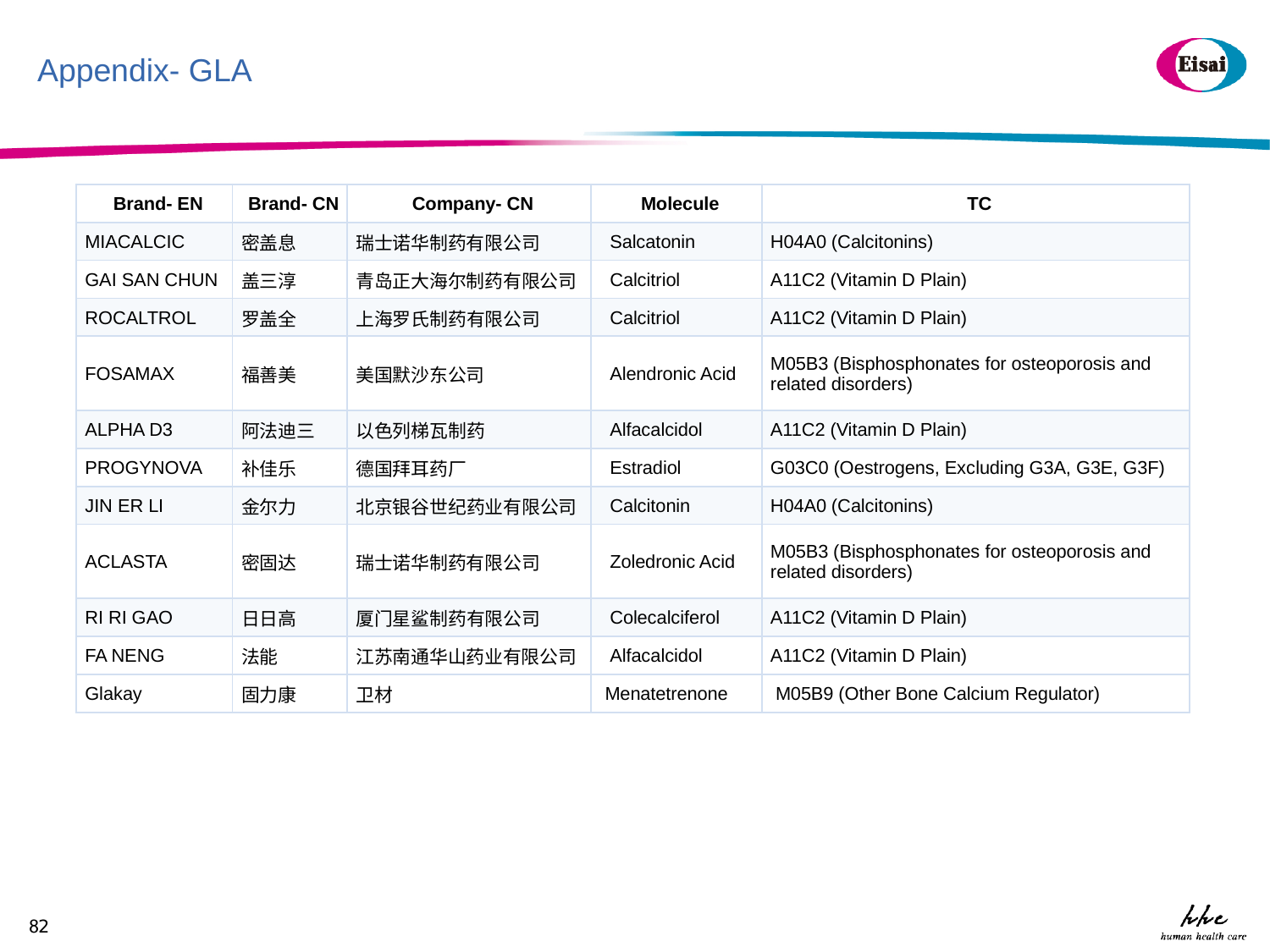

# Appendix- GLA
| Brand- EN | Brand- CN | Company- CN | Molecule | TC |
| --- | --- | --- | --- | --- |
| MIACALCIC | 密盖息 | 瑞士诺华制药有限公司 | Salcatonin | H04A0 (Calcitonins) |
| GAI SAN CHUN | 盖三淳 | 青岛正大海尔制药有限公司 | Calcitriol | A11C2 (Vitamin D Plain) |
| ROCALTROL | 罗盖全 | 上海罗氏制药有限公司 | Calcitriol | A11C2 (Vitamin D Plain) |
| FOSAMAX | 福善美 | 美国默沙东公司 | Alendronic Acid | M05B3 (Bisphosphonates for osteoporosis and related disorders) |
| ALPHA D3 | 阿法迪三 | 以色列梯瓦制药 | Alfacalcidol | A11C2 (Vitamin D Plain) |
| PROGYNOVA | 补佳乐 | 德国拜耳药厂 | Estradiol | G03C0 (Oestrogens, Excluding G3A, G3E, G3F) |
| JIN ER LI | 金尔力 | 北京银谷世纪药业有限公司 | Calcitonin | H04A0 (Calcitonins) |
| ACLASTA | 密固达 | 瑞士诺华制药有限公司 | Zoledronic Acid | M05B3 (Bisphosphonates for osteoporosis and related disorders) |
| RI RI GAO | 日日高 | 厦门星鲨制药有限公司 | Colecalciferol | A11C2 (Vitamin D Plain) |
| FA NENG | 法能 | 江苏南通华山药业有限公司 | Alfacalcidol | A11C2 (Vitamin D Plain) |
| Glakay | 固力康 | 卫材 | Menatetrenone | M05B9 (Other Bone Calcium Regulator) |
82